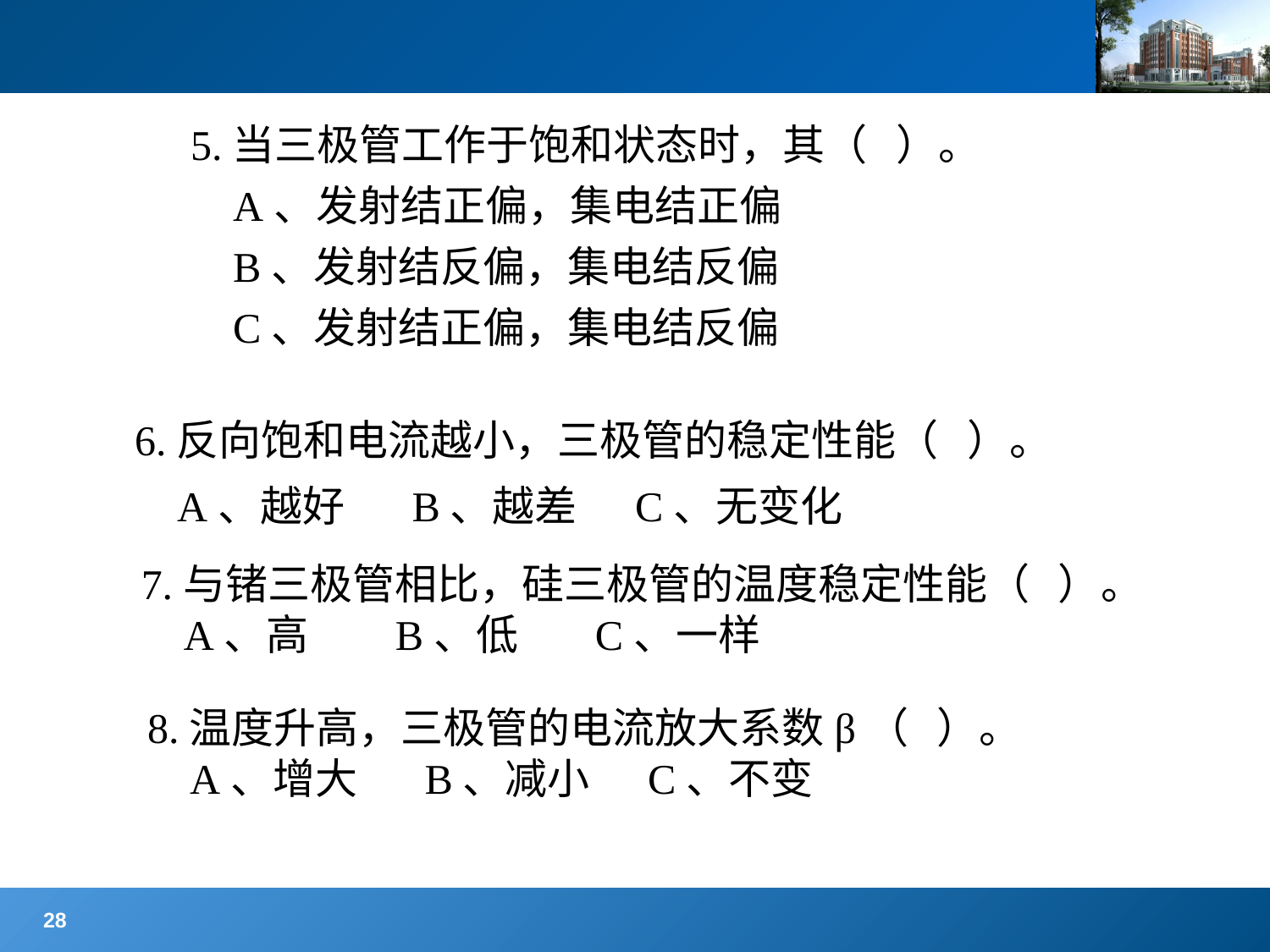

#
5.当三极管工作于饱和状态时，其（   ）。
    A、发射结正偏，集电结正偏
    B、发射结反偏，集电结反偏
    C、发射结正偏，集电结反偏
6.反向饱和电流越小，三极管的稳定性能（   ）。
    A、越好      B、越差     C、无变化
7.与锗三极管相比，硅三极管的温度稳定性能（   ）。
    A、高        B、低       C、一样
8.温度升高，三极管的电流放大系数β（   ）。
    A、增大      B、减小     C、不变